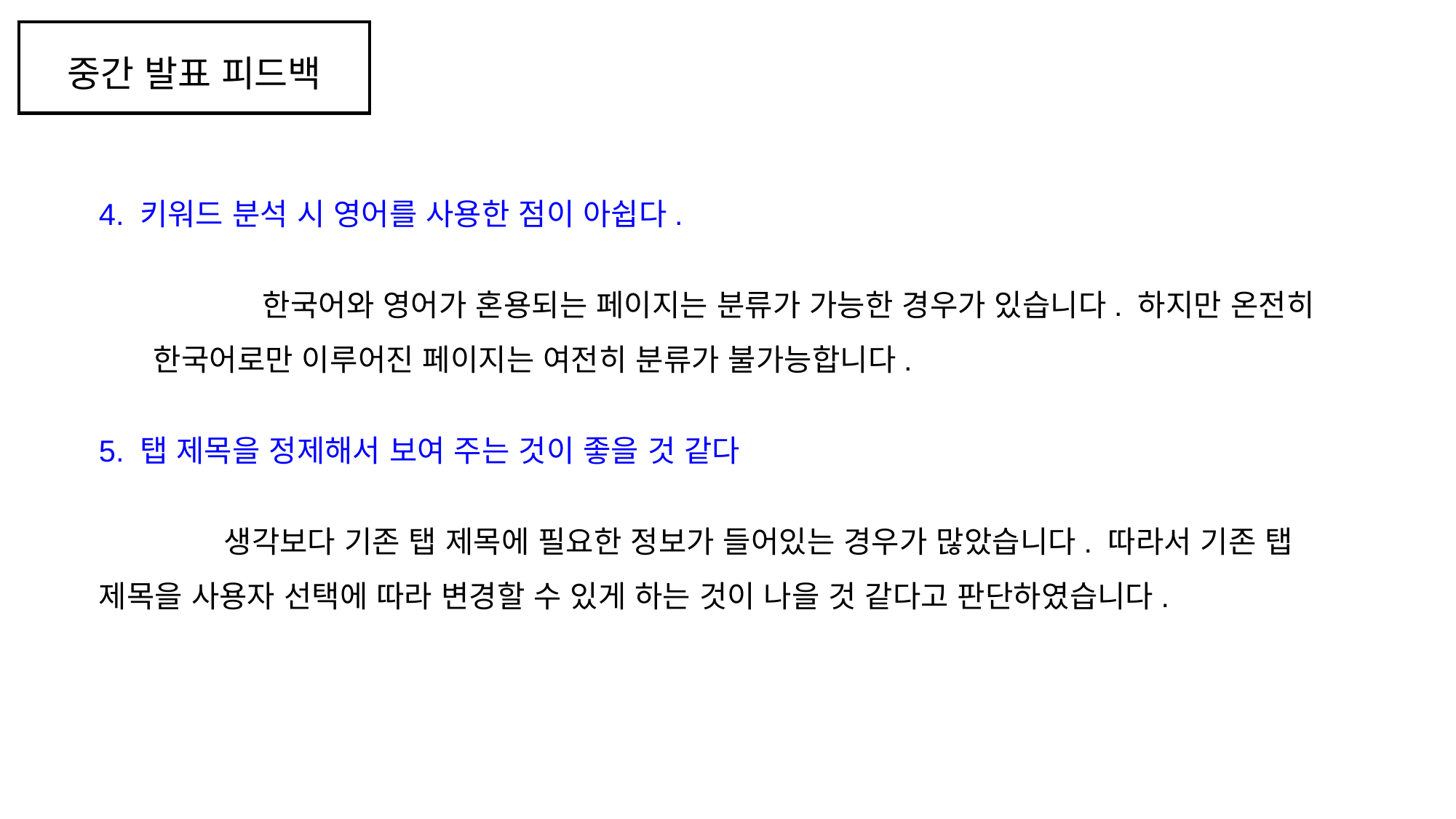

중간 발표 피드백
4. 키워드 분석 시 영어를 사용한 점이 아쉽다.
	한국어와 영어가 혼용되는 페이지는 분류가 가능한 경우가 있습니다. 하지만 온전히 한국어로만 이루어진 페이지는 여전히 분류가 불가능합니다.

5. 탭 제목을 정제해서 보여 주는 것이 좋을 것 같다

	 생각보다 기존 탭 제목에 필요한 정보가 들어있는 경우가 많았습니다. 따라서 기존 탭 제목을 사용자 선택에 따라 변경할 수 있게 하는 것이 나을 것 같다고 판단하였습니다.